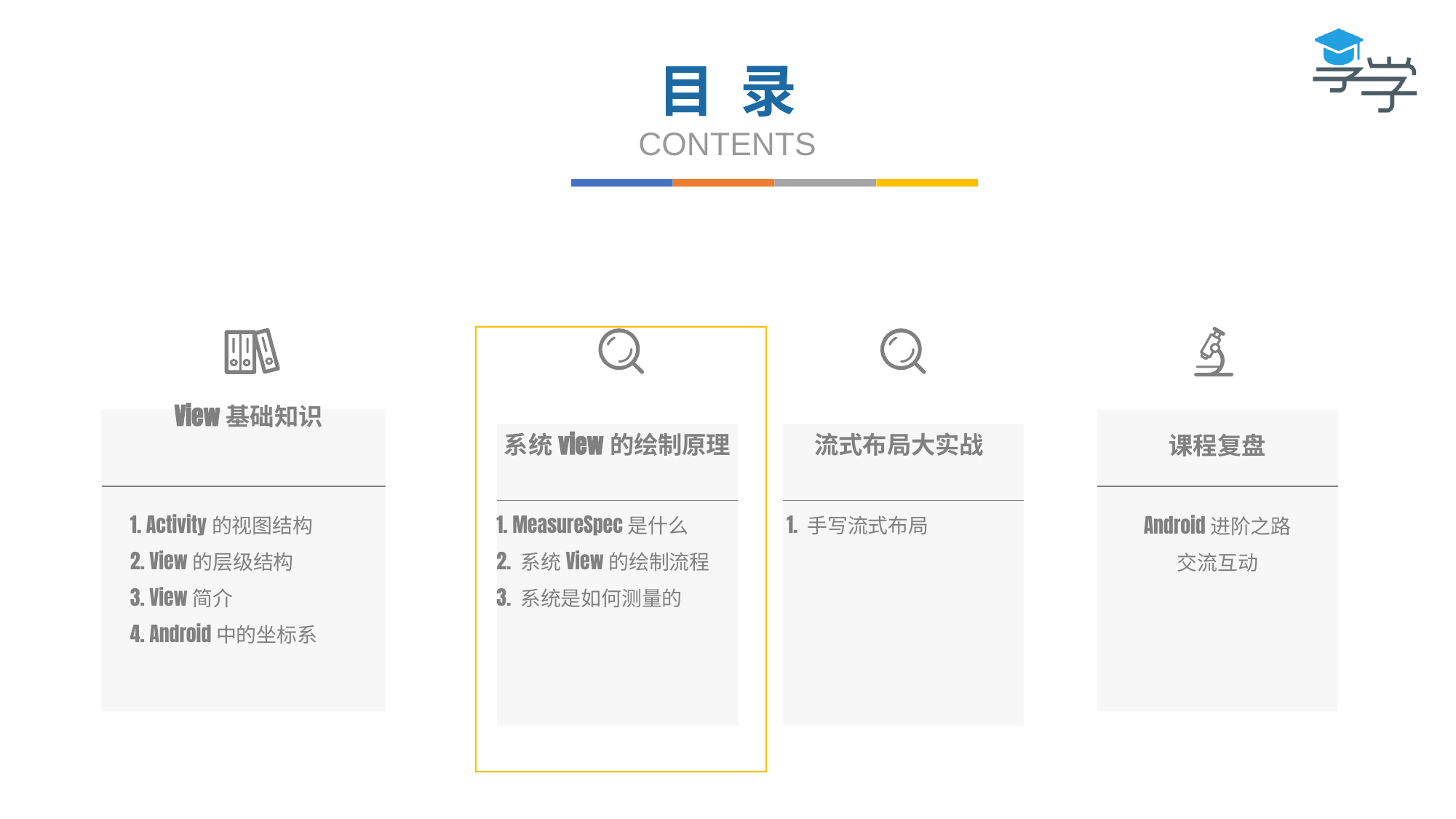

目  录
CONTENTS

View基础知识

系统view的绘制原理
流式布局大实战
课程复盘
1. 手写流式布局

1. Activity的视图结构
2. View的层级结构
3. View简介
4. Android中的坐标系

1. MeasureSpec是什么
2. 系统View的绘制流程
3. 系统是如何测量的
Android进阶之路
交流互动